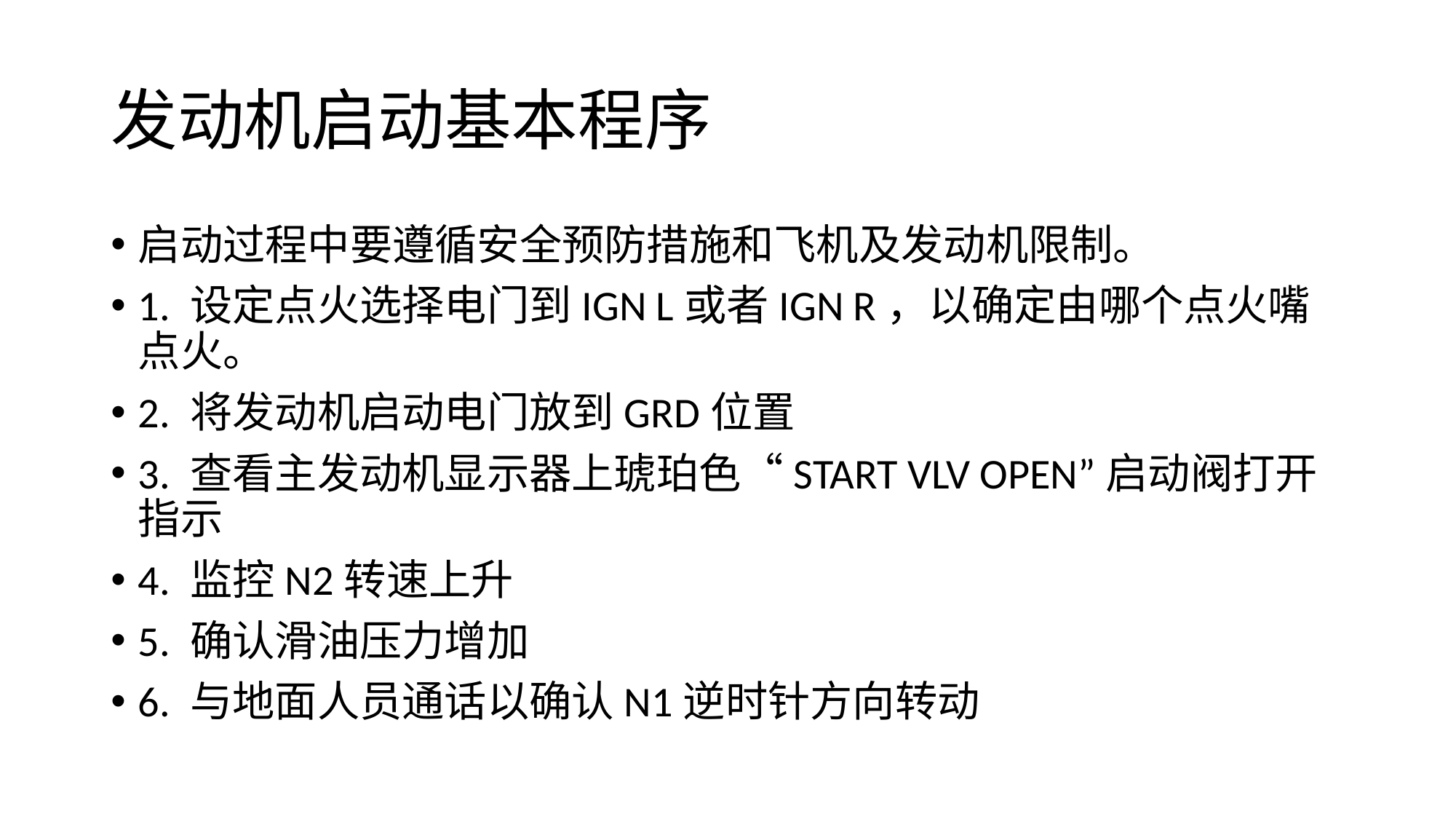

# 发动机启动基本程序
启动过程中要遵循安全预防措施和飞机及发动机限制。
1. 设定点火选择电门到IGN L或者IGN R，以确定由哪个点火嘴点火。
2. 将发动机启动电门放到GRD位置
3. 查看主发动机显示器上琥珀色“START VLV OPEN”启动阀打开指示
4. 监控N2转速上升
5. 确认滑油压力增加
6. 与地面人员通话以确认N1逆时针方向转动